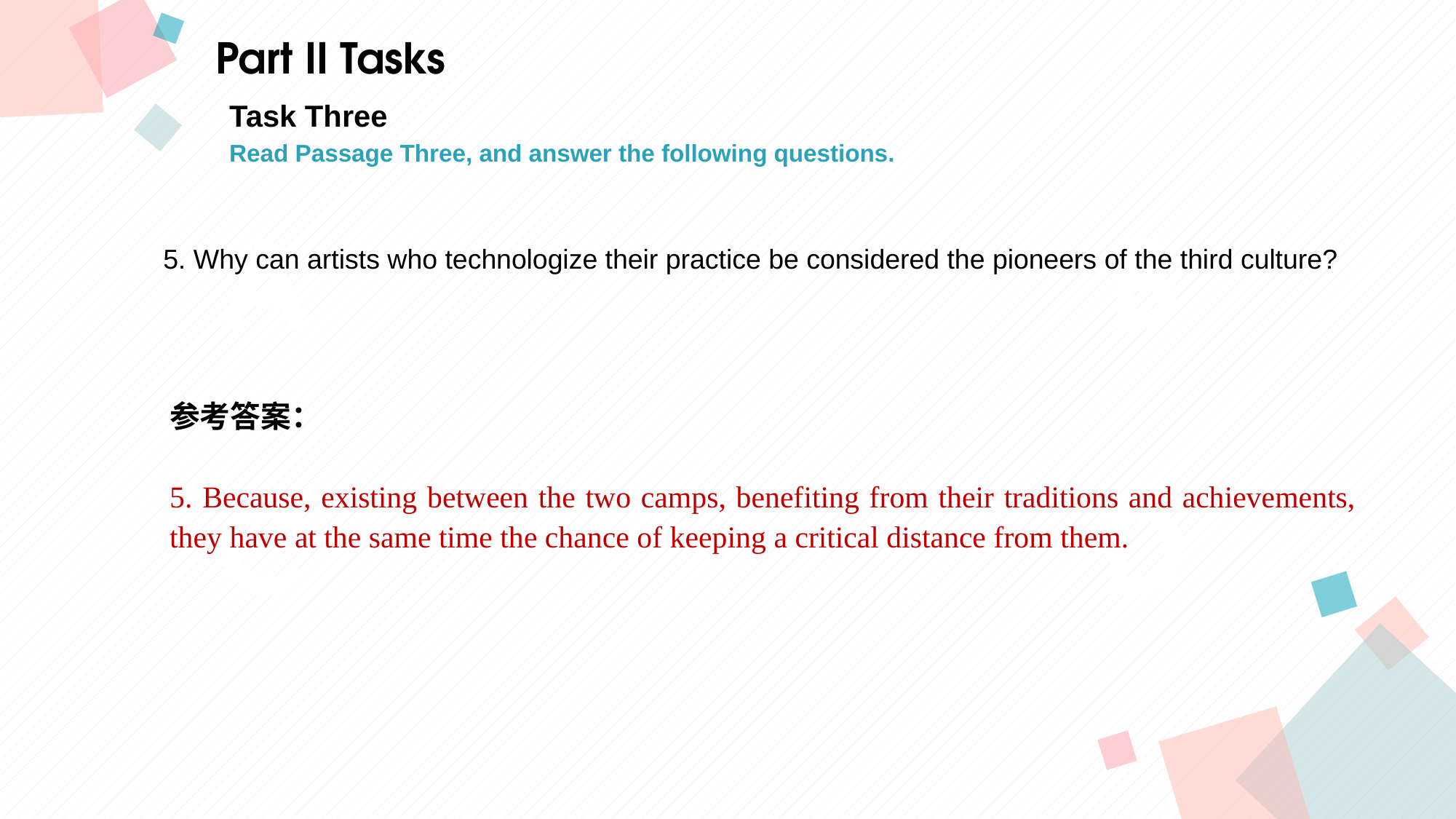

Part II Tasks
Task Three

Read Passage Three, and answer the following questions.
A
B
    5. Why can artists who technologize their practice be considered the pioneers of the third culture?
参考答案：

5. Because, existing between the two camps, benefiting from their traditions and achievements, they have at the same time the chance of keeping a critical distance from them.
C
D